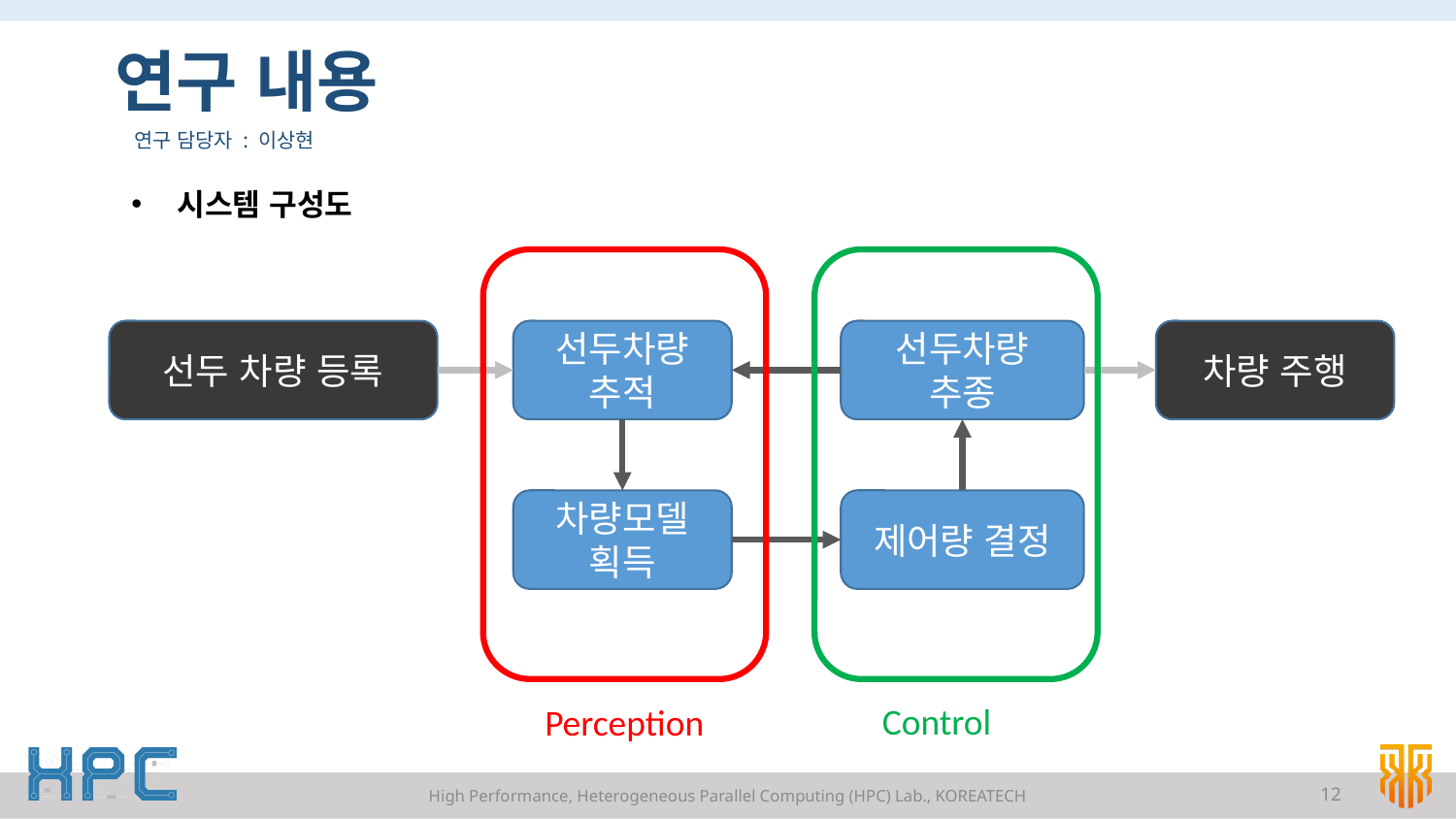

# 연구 내용
연구 담당자 : 이상현
시스템 구성도

선두 차량 등록
차량 주행
선두차량 추적
선두차량
추종
제어량 결정
차량모델 획득
Control
Perception
High Performance, Heterogeneous Parallel Computing (HPC) Lab., KOREATECH
12